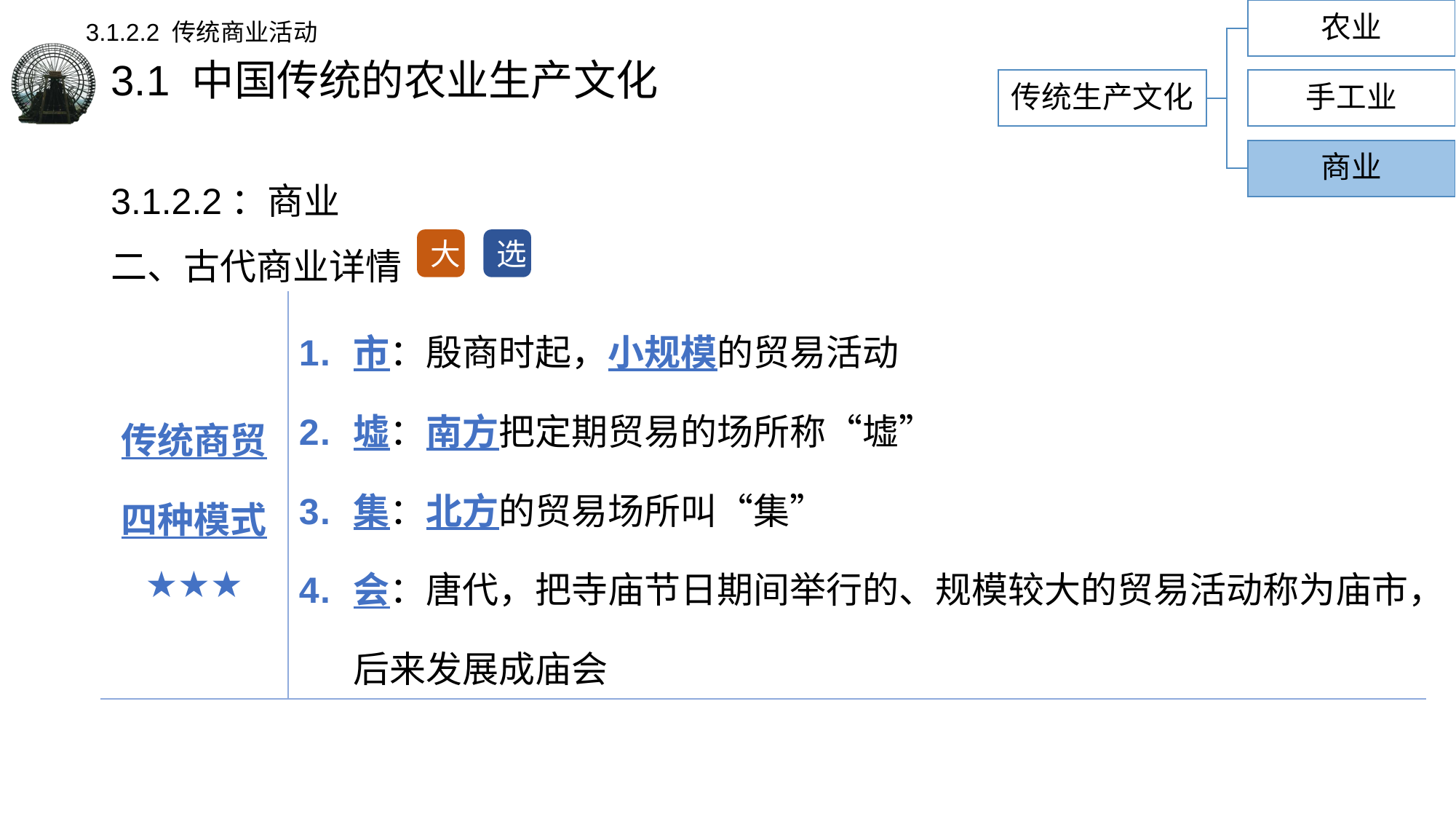

农业
3.1.2.2 传统商业活动

# 3.1 中国传统的农业生产文化
传统生产文化
手工业

商业
3.1.2.2：商业
二、古代商业详情
大
选
| 传统商贸四种模式 ★★★ | 市：殷商时起，小规模的贸易活动 墟：南方把定期贸易的场所称“墟” 集：北方的贸易场所叫“集” 会：唐代，把寺庙节日期间举行的、规模较大的贸易活动称为庙市，后来发展成庙会 |
| --- | --- |
52